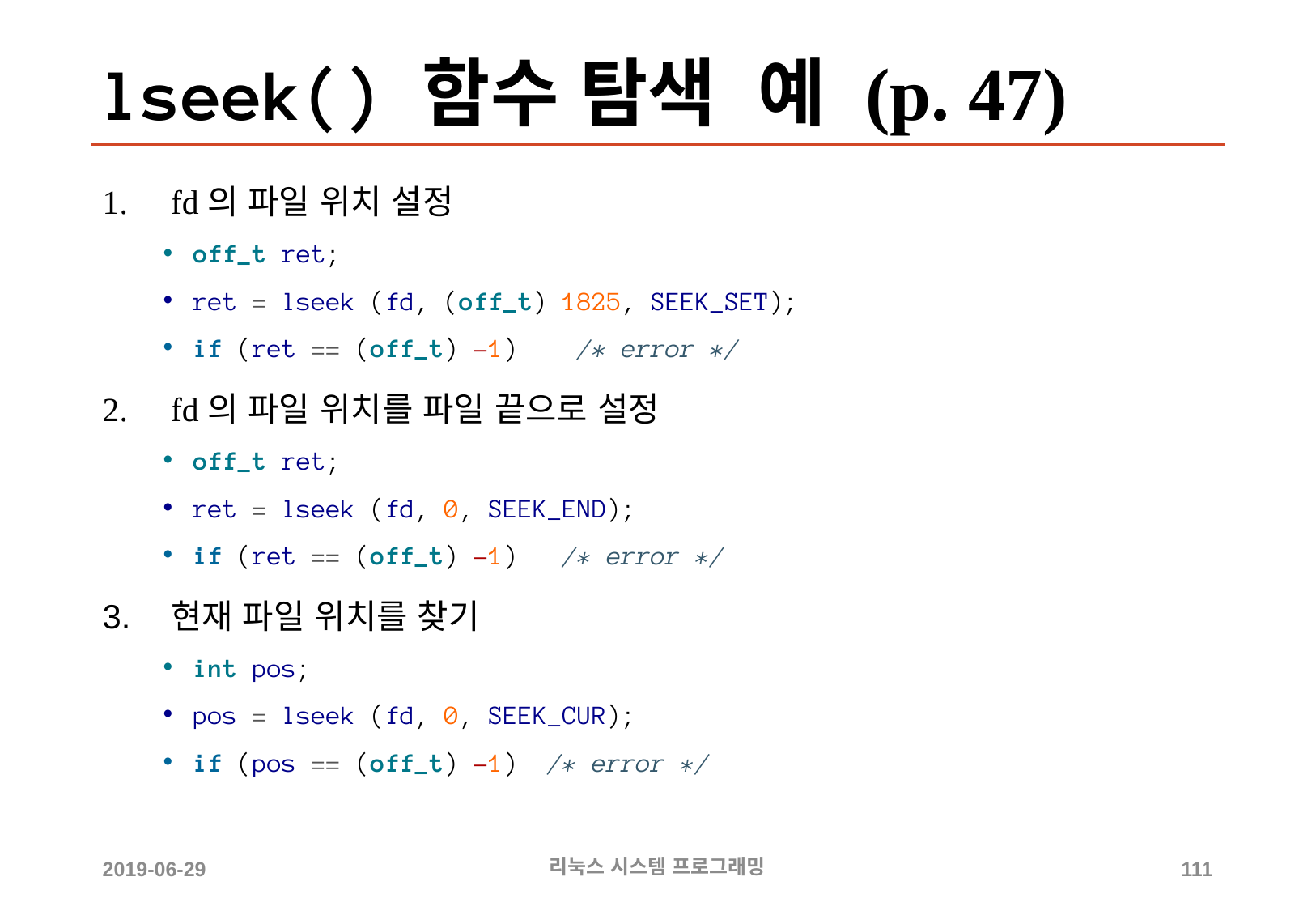

# lseek() 함수 탐색  예 (p. 47)
fd의 파일 위치 설정
off_t ret;
ret = lseek (fd, (off_t) 1825, SEEK_SET);
if (ret == (off_t) −1)    /* error */
fd의 파일 위치를 파일 끝으로 설정
off_t ret;
ret = lseek (fd, 0, SEEK_END);
if (ret == (off_t) −1)   /* error */
현재 파일 위치를 찾기
int pos;
pos = lseek (fd, 0, SEEK_CUR);
if (pos == (off_t) −1)  /* error */
2019-06-29
리눅스 시스템 프로그래밍
111